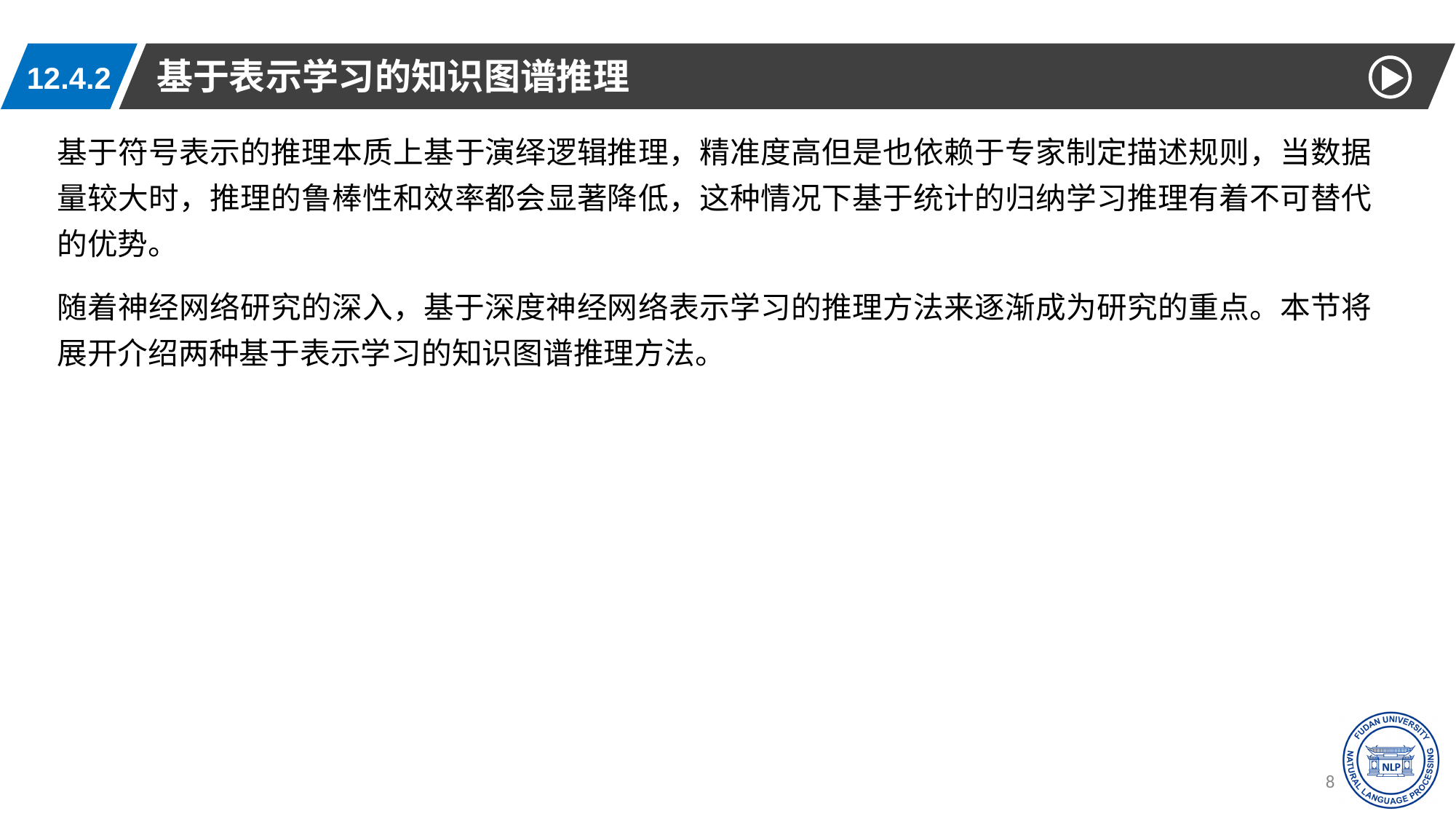

基于表示学习的知识图谱推理
12.4.2

基于符号表示的推理本质上基于演绎逻辑推理，精准度高但是也依赖于专家制定描述规则，当数据量较大时，推理的鲁棒性和效率都会显著降低，这种情况下基于统计的归纳学习推理有着不可替代的优势。
随着神经网络研究的深入，基于深度神经网络表示学习的推理方法来逐渐成为研究的重点。本节将展开介绍两种基于表示学习的知识图谱推理方法。
82